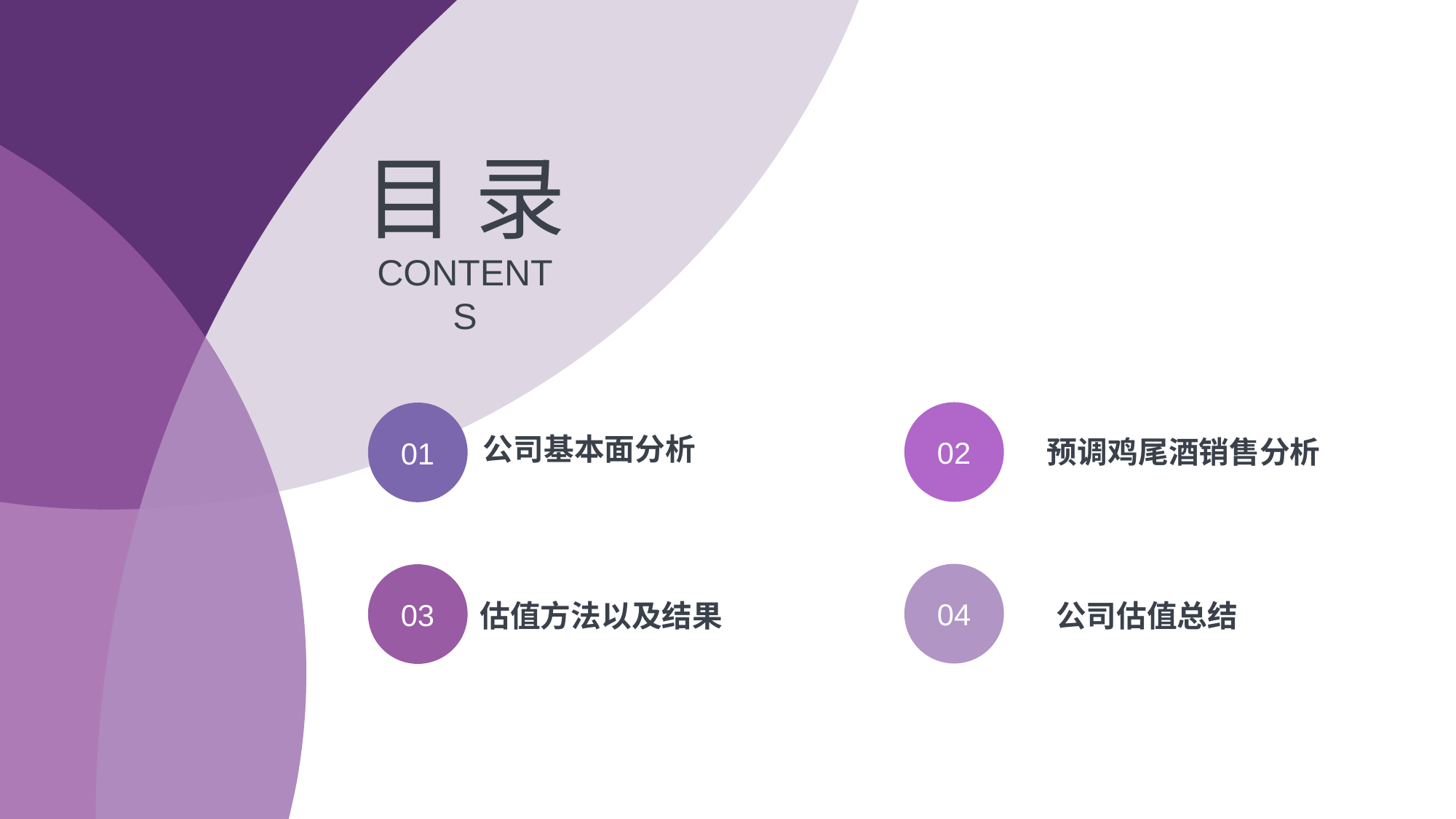

目 录
CONTENTS

02
预调鸡尾酒销售分析

01
公司基本面分析

04
公司估值总结

03
估值方法以及结果